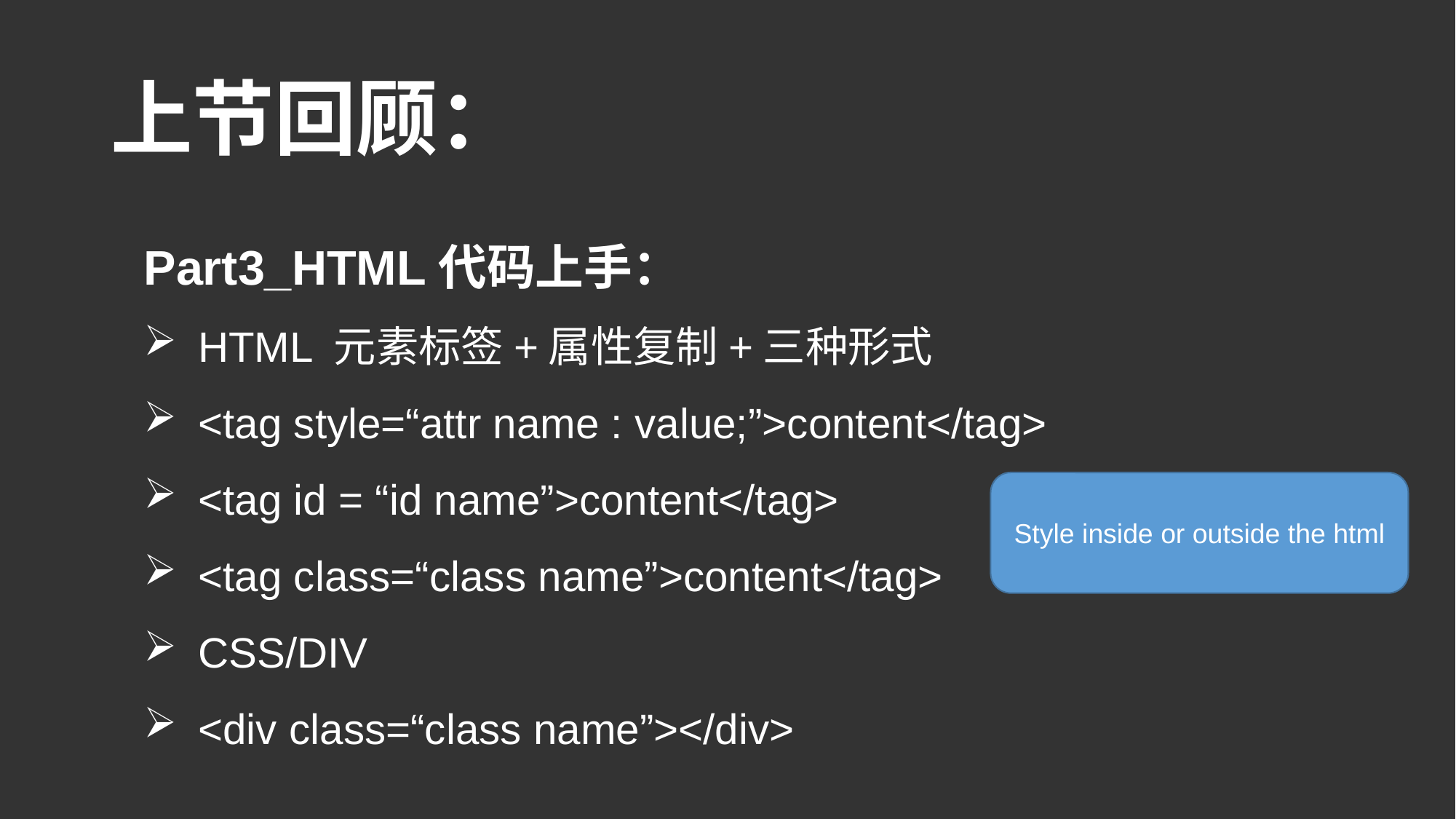

# 上节回顾：
Part3_HTML代码上手：
HTML 元素标签+属性复制+三种形式
<tag style=“attr name : value;”>content</tag>
<tag id = “id name”>content</tag>
<tag class=“class name”>content</tag>
CSS/DIV
<div class=“class name”></div>
Style inside or outside the html